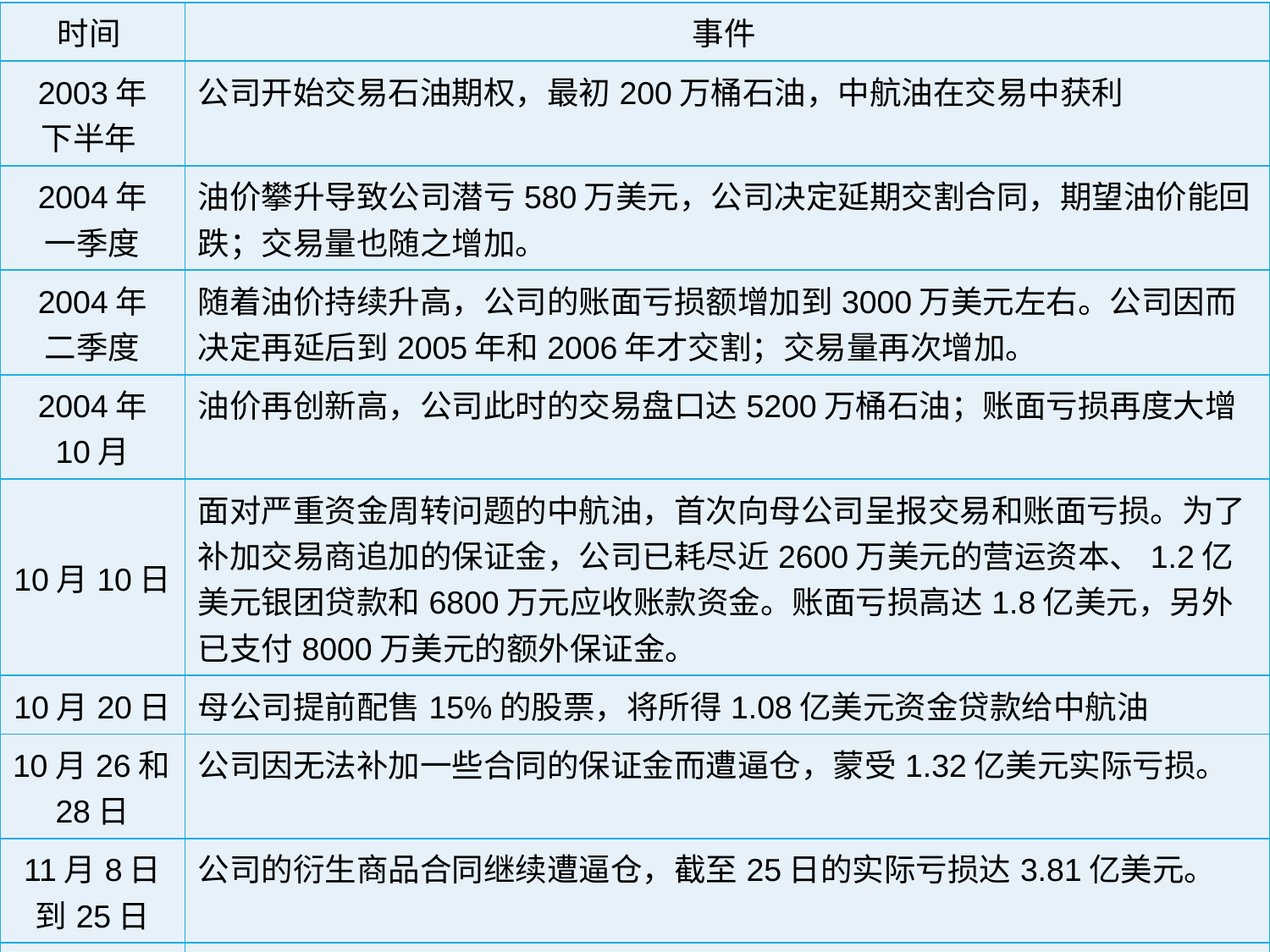

| 时间 | 事件 |
| --- | --- |
| 2003年 下半年 | 公司开始交易石油期权，最初200万桶石油，中航油在交易中获利 |
| 2004年 一季度 | 油价攀升导致公司潜亏580万美元，公司决定延期交割合同，期望油价能回跌；交易量也随之增加。 |
| 2004年 二季度 | 随着油价持续升高，公司的账面亏损额增加到3000万美元左右。公司因而决定再延后到2005年和2006年才交割；交易量再次增加。 |
| 2004年 10月 | 油价再创新高，公司此时的交易盘口达5200万桶石油；账面亏损再度大增 |
| 10月10日 | 面对严重资金周转问题的中航油，首次向母公司呈报交易和账面亏损。为了补加交易商追加的保证金，公司已耗尽近2600万美元的营运资本、1.2亿美元银团贷款和6800万元应收账款资金。账面亏损高达1.8亿美元，另外已支付8000万美元的额外保证金。 |
| 10月20日 | 母公司提前配售15%的股票，将所得1.08亿美元资金贷款给中航油 |
| 10月26和28日 | 公司因无法补加一些合同的保证金而遭逼仓，蒙受1.32亿美元实际亏损。 |
| 11月8日到25日 | 公司的衍生商品合同继续遭逼仓，截至25日的实际亏损达3.81亿美元。 |
| 12月1日 | 在亏损5.5亿美元后，中航油宣布向法庭申请破产保护令。 |
# 事件回顾
国际金融学 范小云